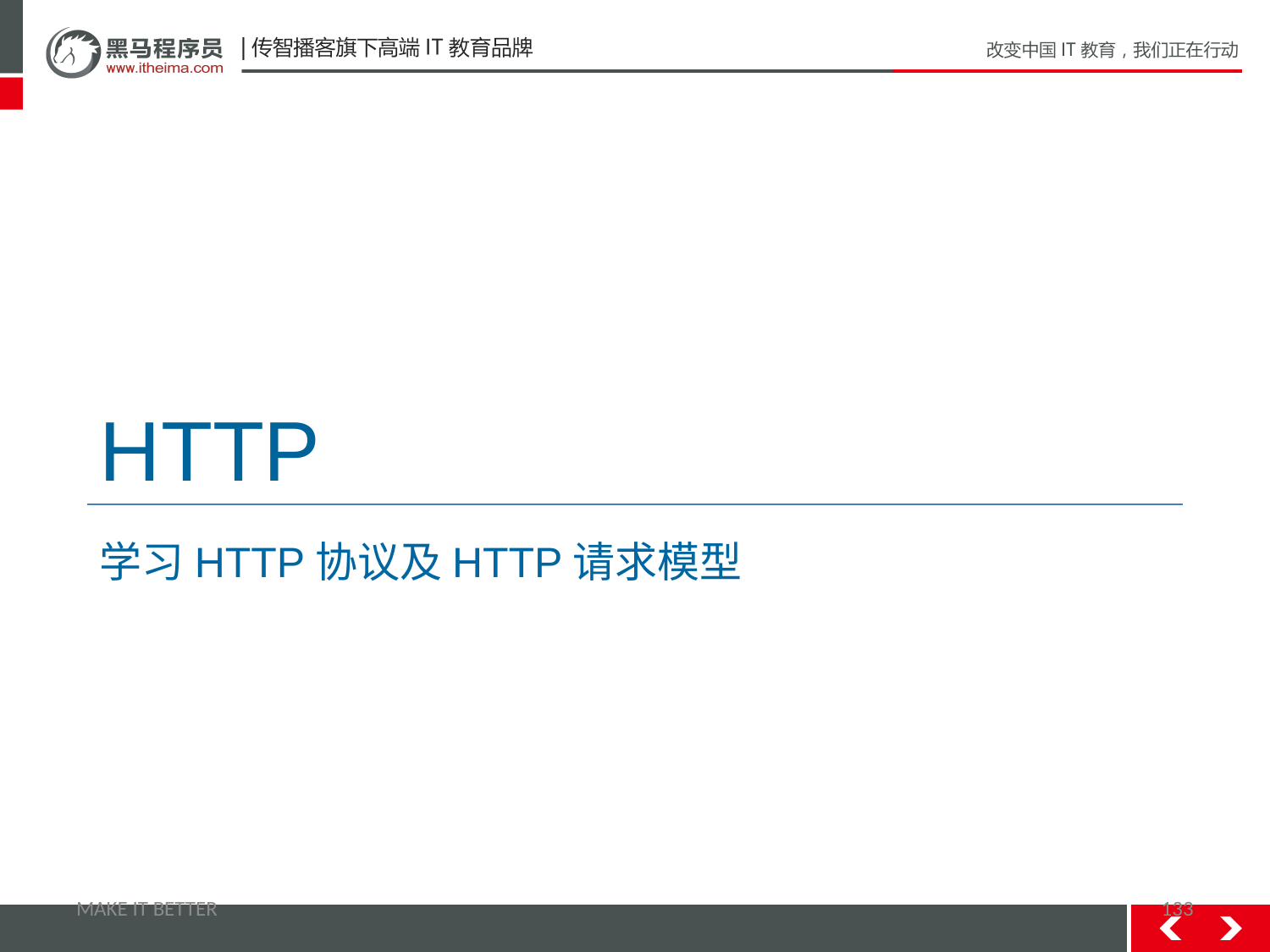

# HTTP
学习HTTP协议及HTTP请求模型
MAKE IT BETTER
133